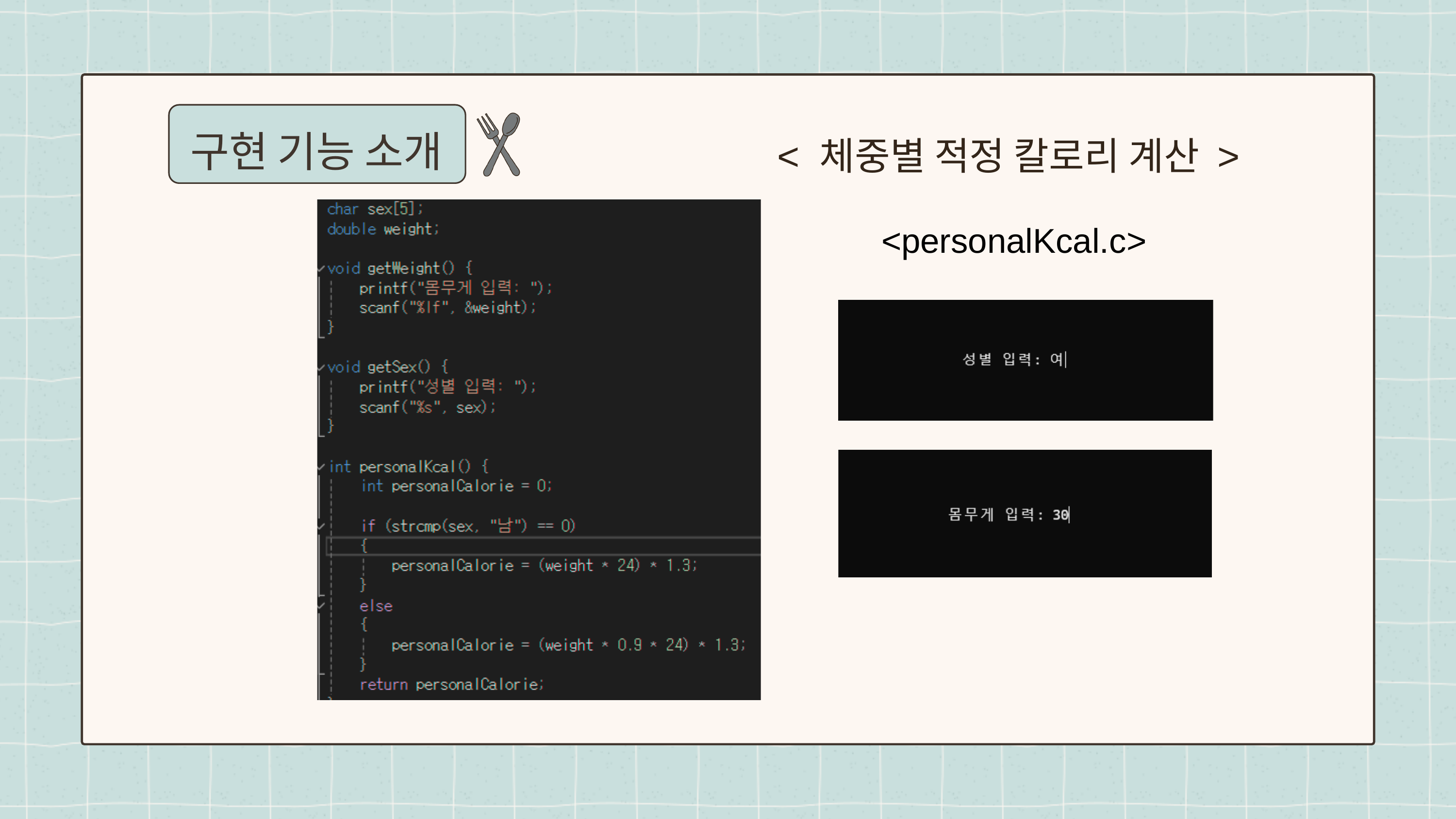

< 체중별 적정 칼로리 계산 >
구현 기능 소개

<personalKcal.c>